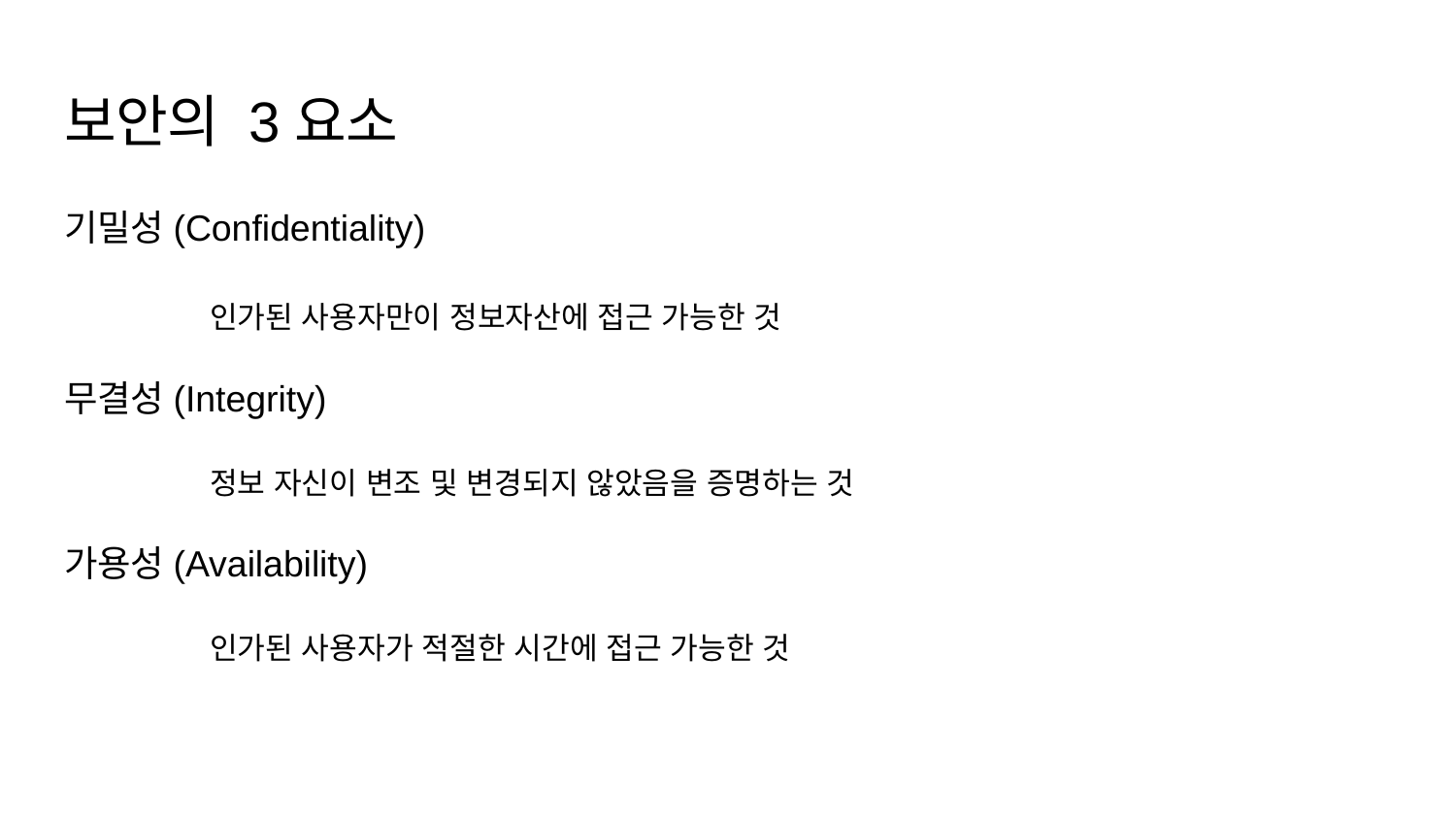

# 보안의 3요소
기밀성(Confidentiality)
	인가된 사용자만이 정보자산에 접근 가능한 것
무결성(Integrity)
	정보 자신이 변조 및 변경되지 않았음을 증명하는 것
가용성(Availability)
	인가된 사용자가 적절한 시간에 접근 가능한 것